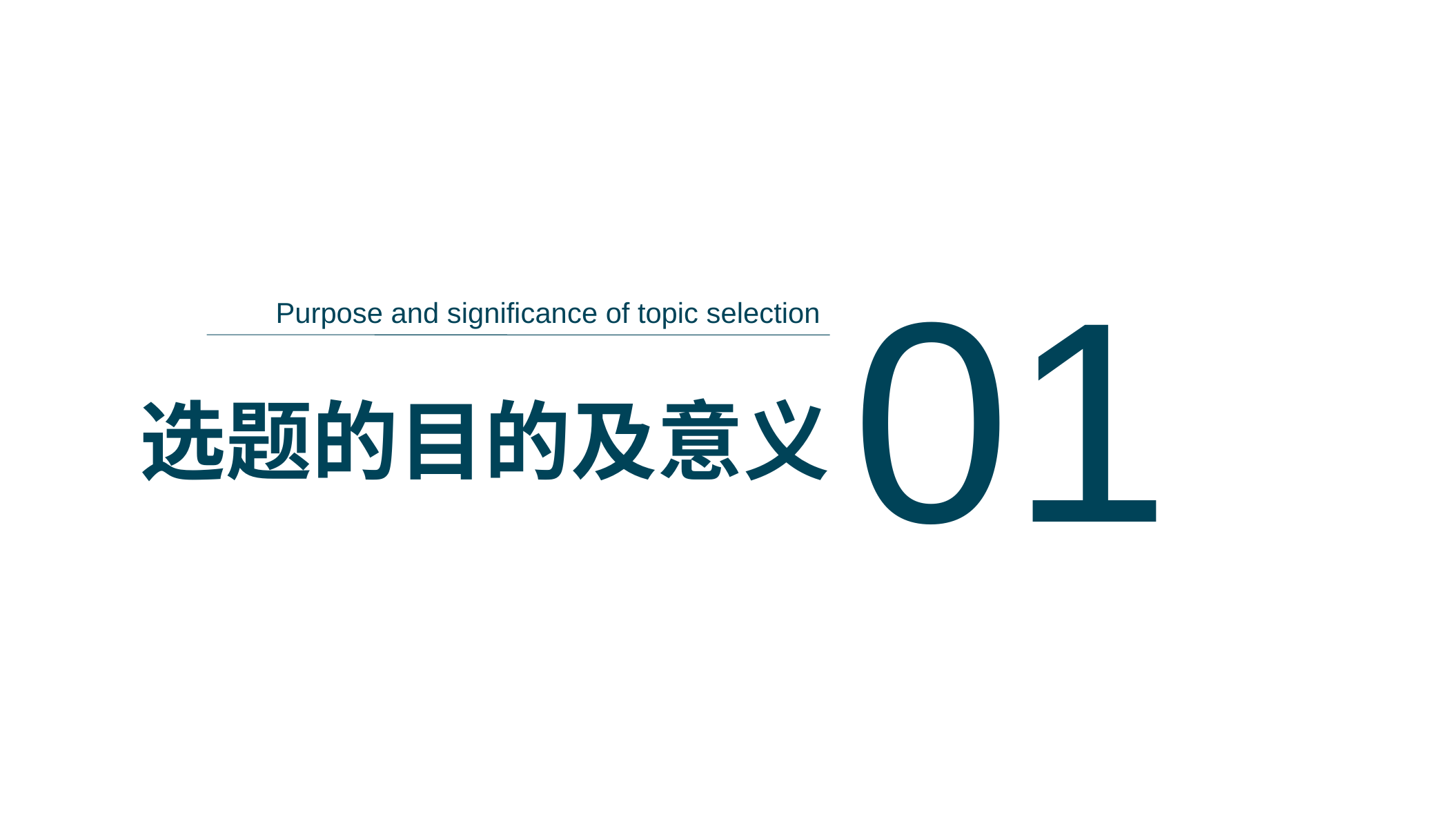

01
Purpose and significance of topic selection

选题的目的及意义